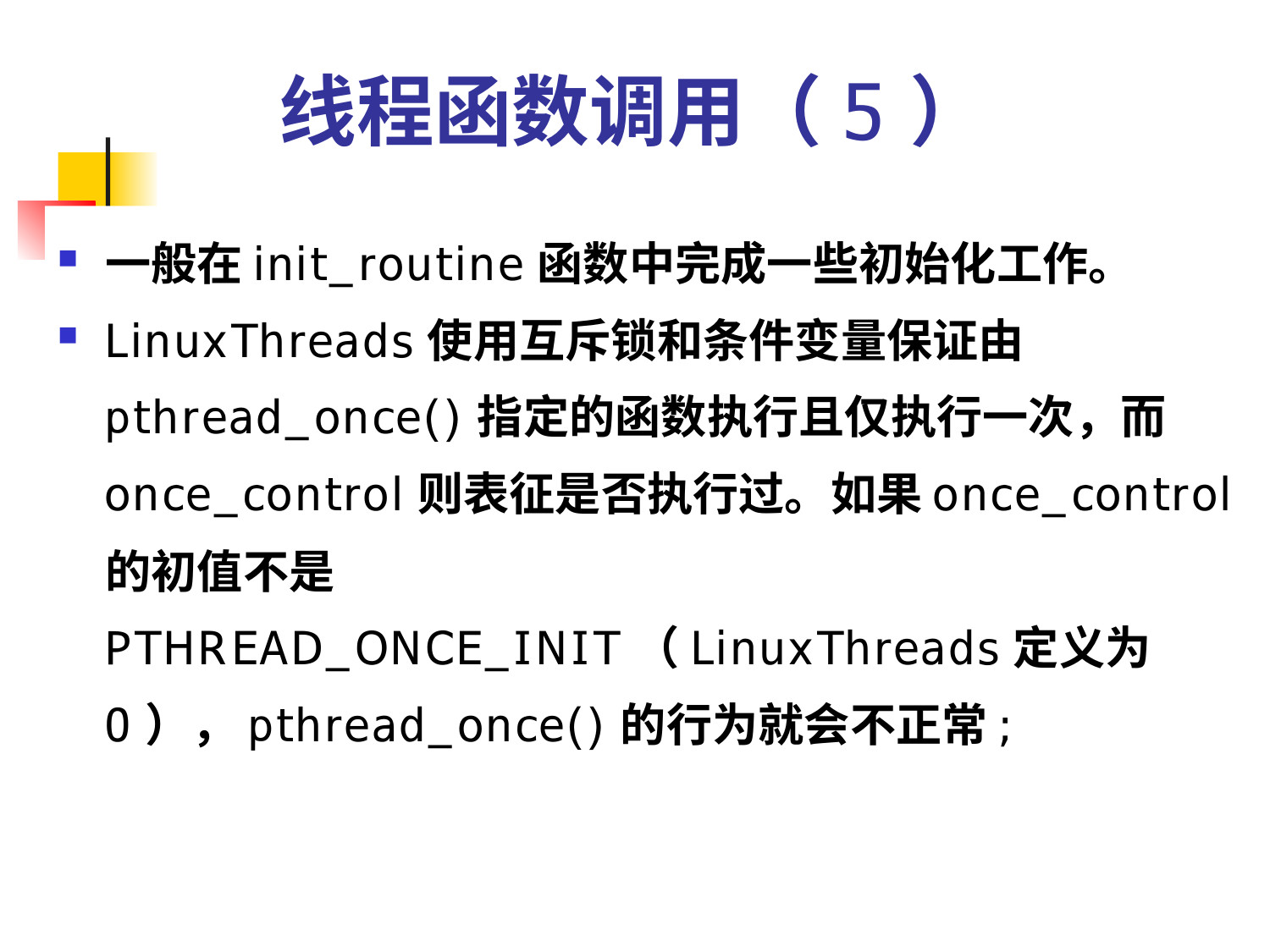

# 线程函数调用（5）
一般在init_routine函数中完成一些初始化工作。
LinuxThreads使用互斥锁和条件变量保证由pthread_once()指定的函数执行且仅执行一次，而once_control则表征是否执行过。如果once_control的初值不是PTHREAD_ONCE_INIT（LinuxThreads定义为0），pthread_once()的行为就会不正常;